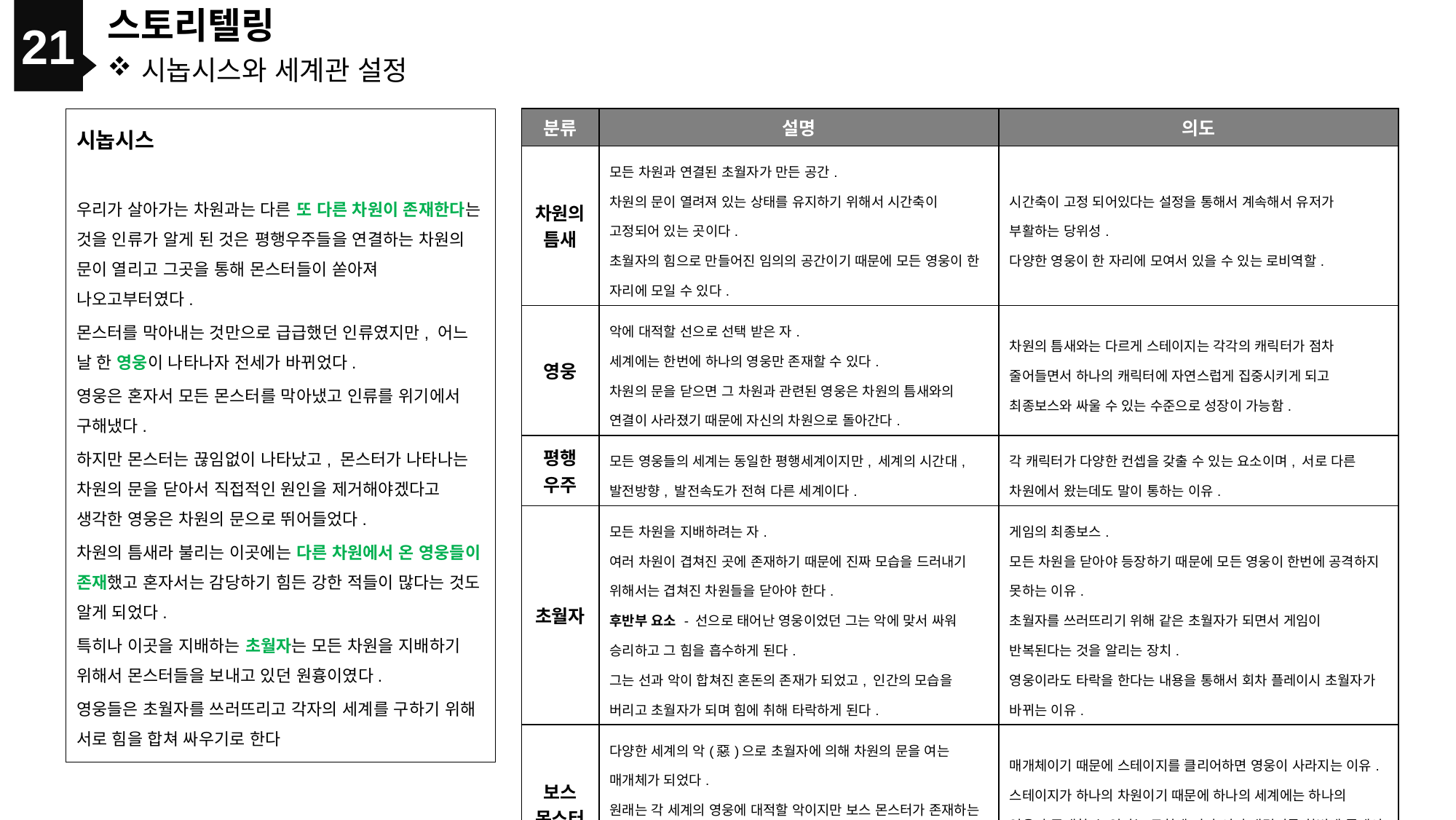

21
스토리텔링
시놉시스와 세계관 설정
시놉시스

우리가 살아가는 차원과는 다른 또 다른 차원이 존재한다는 것을 인류가 알게 된 것은 평행우주들을 연결하는 차원의 문이 열리고 그곳을 통해 몬스터들이 쏟아져 나오고부터였다.
몬스터를 막아내는 것만으로 급급했던 인류였지만, 어느 날 한 영웅이 나타나자 전세가 바뀌었다.
영웅은 혼자서 모든 몬스터를 막아냈고 인류를 위기에서 구해냈다.
하지만 몬스터는 끊임없이 나타났고, 몬스터가 나타나는 차원의 문을 닫아서 직접적인 원인을 제거해야겠다고 생각한 영웅은 차원의 문으로 뛰어들었다.
차원의 틈새라 불리는 이곳에는 다른 차원에서 온 영웅들이 존재했고 혼자서는 감당하기 힘든 강한 적들이 많다는 것도 알게 되었다.
특히나 이곳을 지배하는 초월자는 모든 차원을 지배하기 위해서 몬스터들을 보내고 있던 원흉이였다.
영웅들은 초월자를 쓰러뜨리고 각자의 세계를 구하기 위해 서로 힘을 합쳐 싸우기로 한다
| 분류 | 설명 | 의도 |
| --- | --- | --- |
| 차원의 틈새 | 모든 차원과 연결된 초월자가 만든 공간. 차원의 문이 열려져 있는 상태를 유지하기 위해서 시간축이 고정되어 있는 곳이다. 초월자의 힘으로 만들어진 임의의 공간이기 때문에 모든 영웅이 한 자리에 모일 수 있다. | 시간축이 고정 되어있다는 설정을 통해서 계속해서 유저가 부활하는 당위성. 다양한 영웅이 한 자리에 모여서 있을 수 있는 로비역할. |
| 영웅 | 악에 대적할 선으로 선택 받은 자. 세계에는 한번에 하나의 영웅만 존재할 수 있다. 차원의 문을 닫으면 그 차원과 관련된 영웅은 차원의 틈새와의 연결이 사라졌기 때문에 자신의 차원으로 돌아간다. | 차원의 틈새와는 다르게 스테이지는 각각의 캐릭터가 점차 줄어들면서 하나의 캐릭터에 자연스럽게 집중시키게 되고 최종보스와 싸울 수 있는 수준으로 성장이 가능함. |
| 평행 우주 | 모든 영웅들의 세계는 동일한 평행세계이지만, 세계의 시간대, 발전방향, 발전속도가 전혀 다른 세계이다. | 각 캐릭터가 다양한 컨셉을 갖출 수 있는 요소이며, 서로 다른 차원에서 왔는데도 말이 통하는 이유. |
| 초월자 | 모든 차원을 지배하려는 자. 여러 차원이 겹쳐진 곳에 존재하기 때문에 진짜 모습을 드러내기 위해서는 겹쳐진 차원들을 닫아야 한다. 후반부 요소 - 선으로 태어난 영웅이었던 그는 악에 맞서 싸워 승리하고 그 힘을 흡수하게 된다. 그는 선과 악이 합쳐진 혼돈의 존재가 되었고, 인간의 모습을 버리고 초월자가 되며 힘에 취해 타락하게 된다. | 게임의 최종보스. 모든 차원을 닫아야 등장하기 때문에 모든 영웅이 한번에 공격하지 못하는 이유. 초월자를 쓰러뜨리기 위해 같은 초월자가 되면서 게임이 반복된다는 것을 알리는 장치. 영웅이라도 타락을 한다는 내용을 통해서 회차 플레이시 초월자가 바뀌는 이유. |
| 보스 몬스터 | 다양한 세계의 악(惡)으로 초월자에 의해 차원의 문을 여는 매개체가 되었다. 원래는 각 세계의 영웅에 대적할 악이지만 보스 몬스터가 존재하는 공간 자체를 초월자가 뜯어왔기 때문에 스테이지는 각 세계관에 맞춘 배경이다. | 매개체이기 때문에 스테이지를 클리어하면 영웅이 사라지는 이유. 스테이지가 하나의 차원이기 때문에 하나의 세계에는 하나의 영웅만 존재할 수 있다는 규칙에 따라 여러 캐릭터를 한번에 플레이 할 수 없는 이유. |